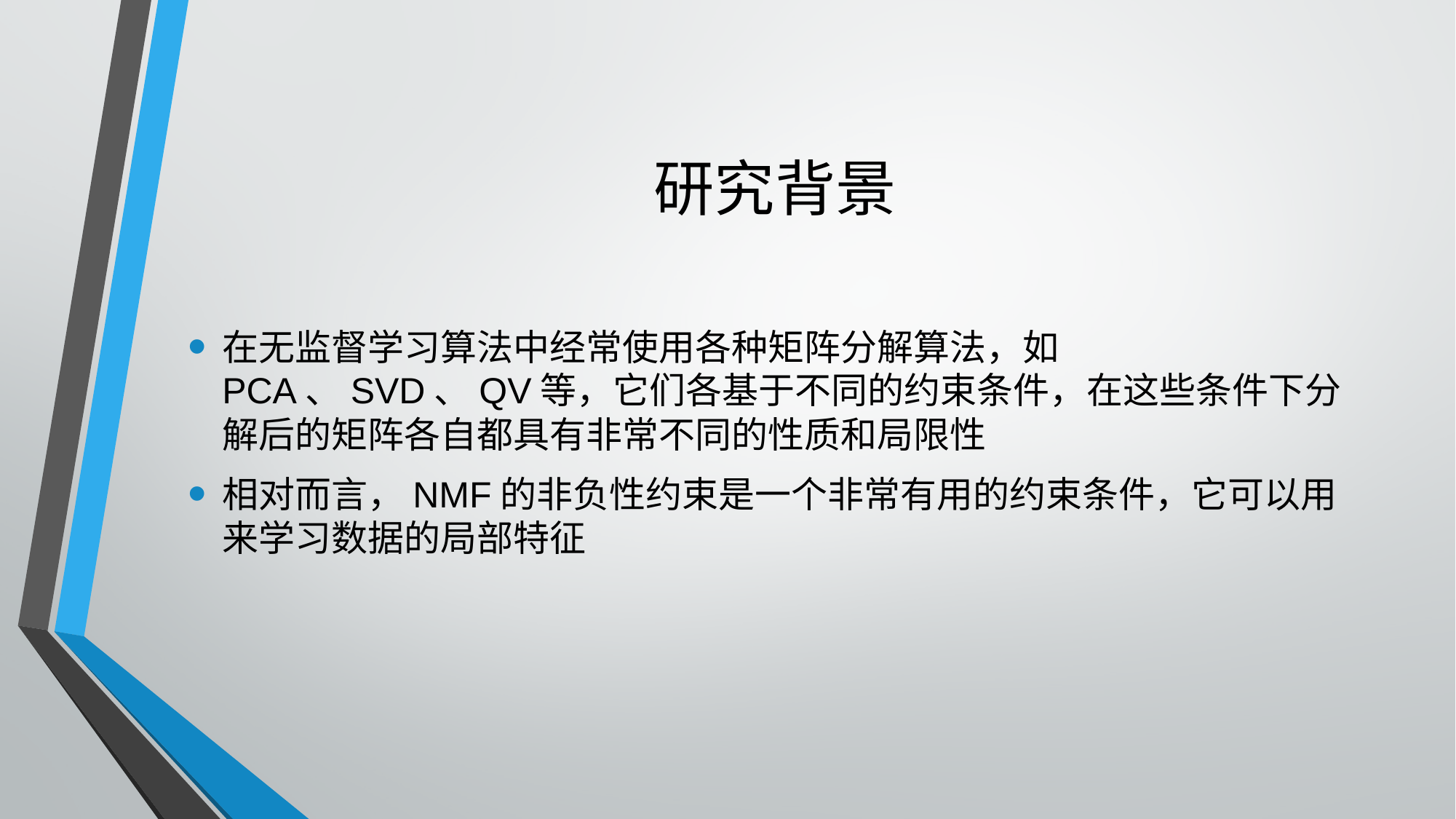

# 研究背景
在无监督学习算法中经常使用各种矩阵分解算法，如PCA、SVD、QV等，它们各基于不同的约束条件，在这些条件下分解后的矩阵各自都具有非常不同的性质和局限性
相对而言，NMF的非负性约束是一个非常有用的约束条件，它可以用来学习数据的局部特征